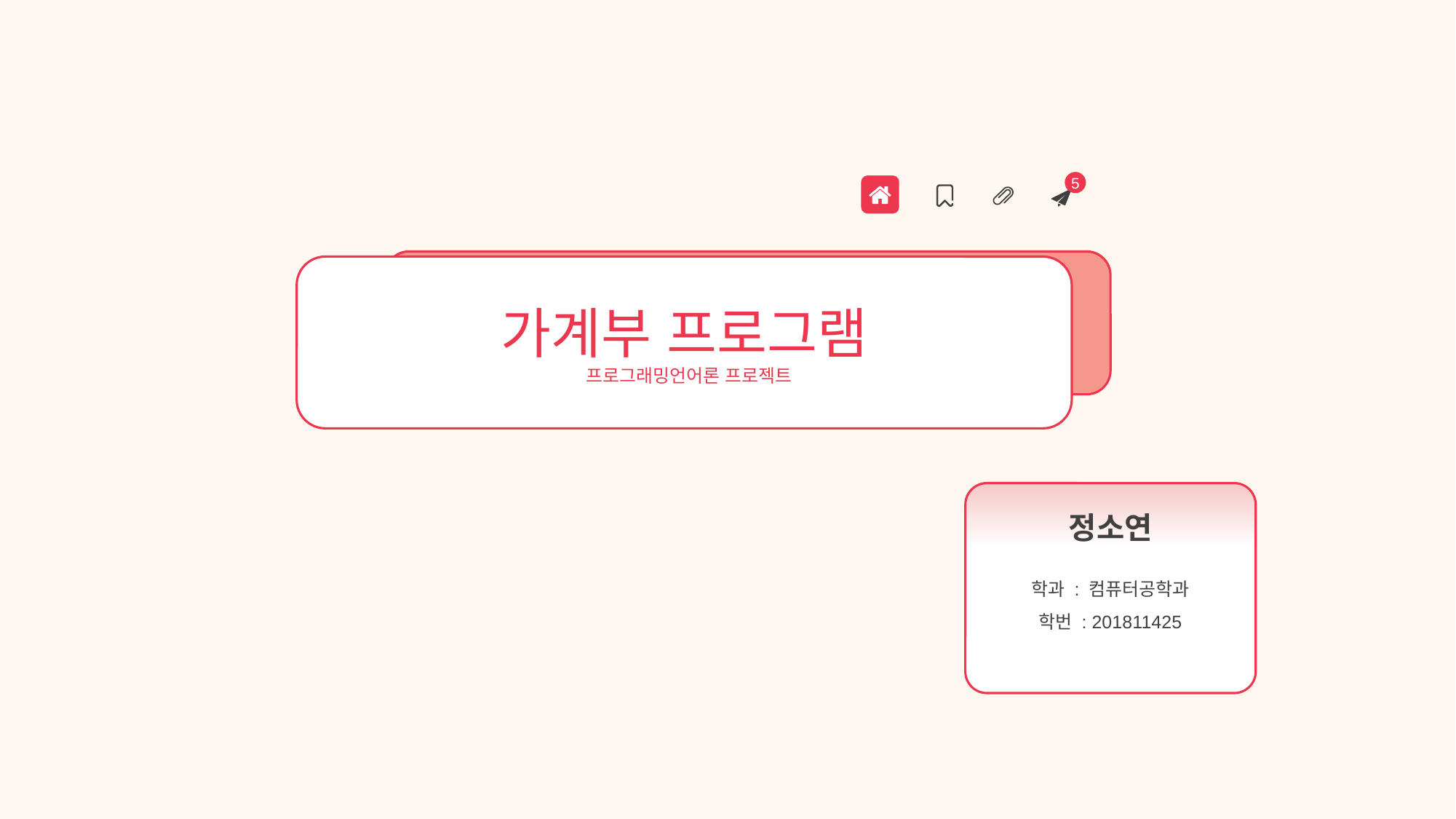

5

가계부 프로그램
 프로그래밍언어론 프로젝트

정소연
학과 : 컴퓨터공학과
학번 : 201811425